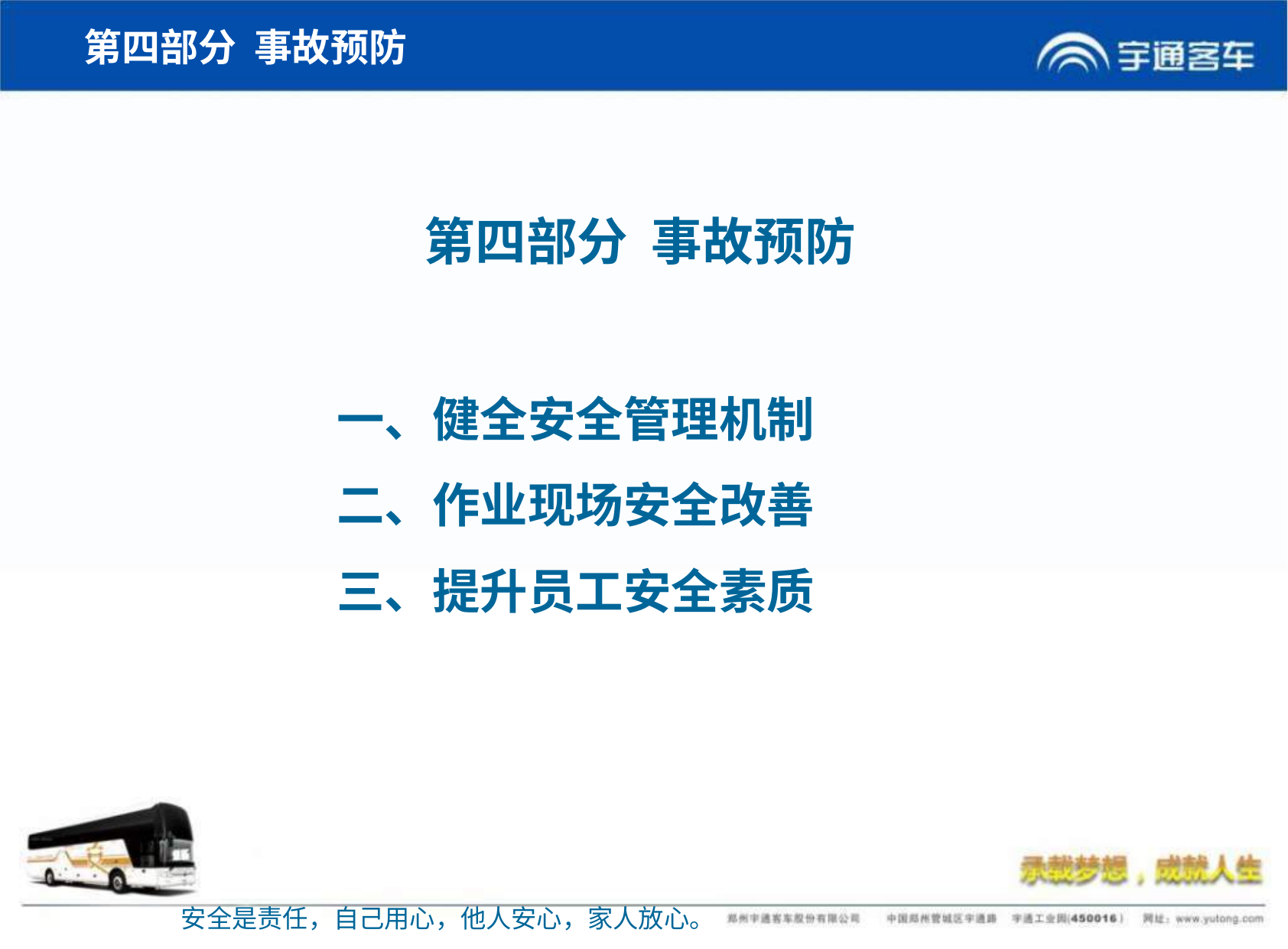

第四部分  事故预防
第四部分  事故预防
一、健全安全管理机制
二、作业现场安全改善
三、提升员工安全素质